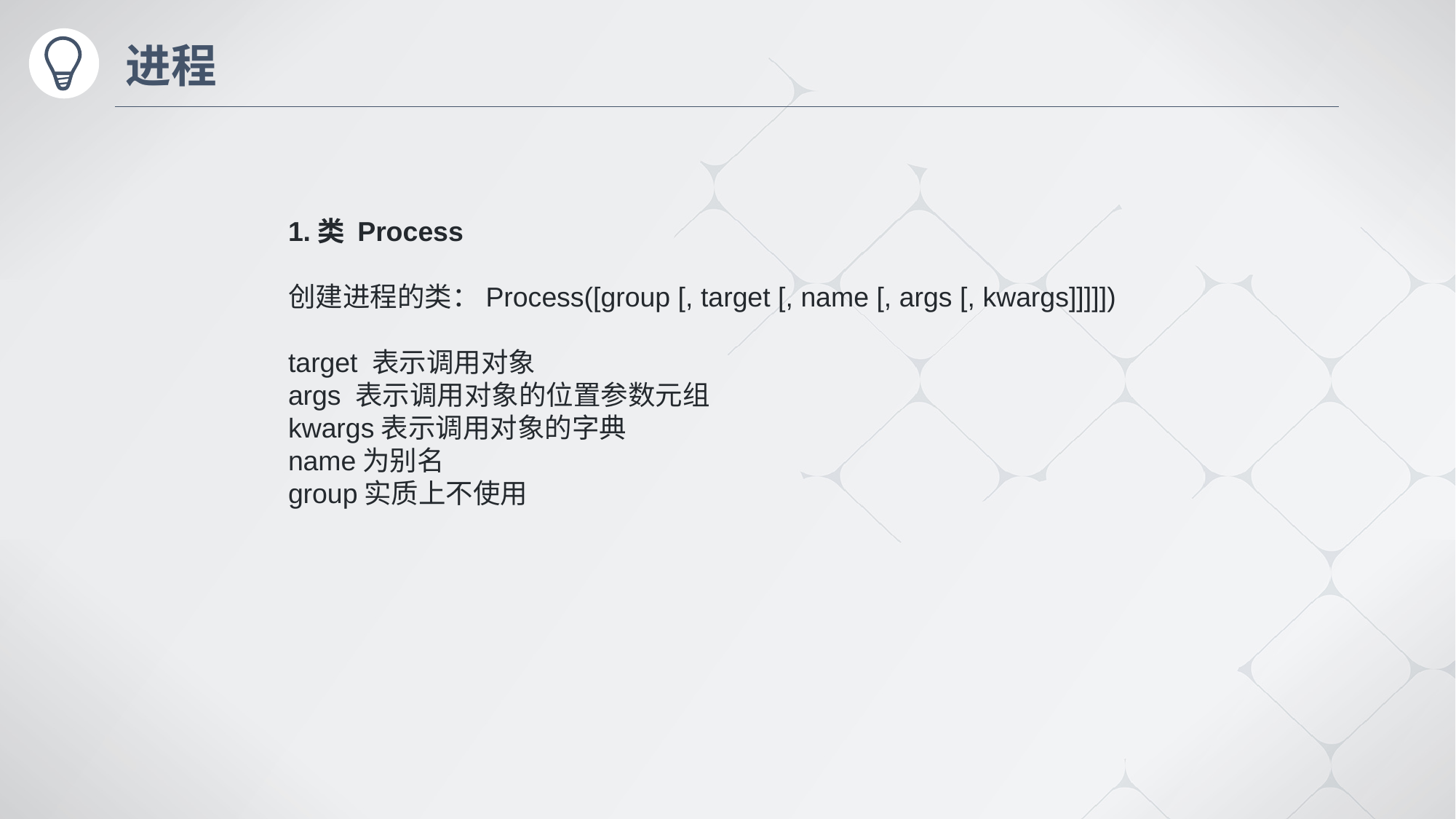

# 进程
1.类 Process

创建进程的类：Process([group [, target [, name [, args [, kwargs]]]]])

target 表示调用对象
args 表示调用对象的位置参数元组
kwargs表示调用对象的字典
name为别名
group实质上不使用